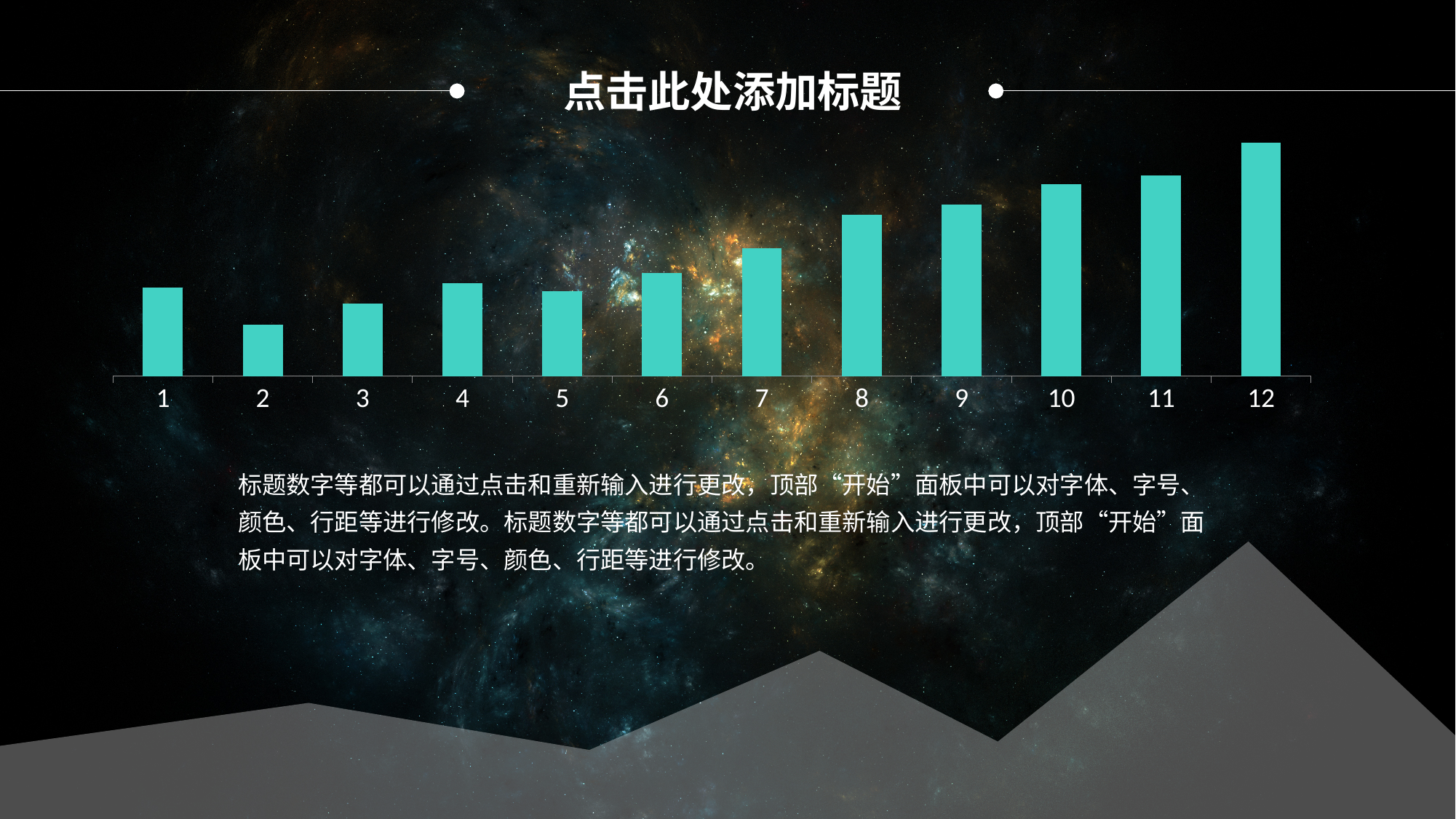

点击此处添加标题

### Chart

| Category | 系列 1 |
|---|---|
| 1 | 4.3 |
| 2 | 2.5 |
| 3 | 3.5 |
| 4 | 4.5 |
| 5 | 4.1 |
| 6 | 5.0 |
| 7 | 6.2 |
| 8 | 7.8 |
| 9 | 8.3 |
| 10 | 9.3 |
| 11 | 9.7 |
| 12 | 11.3 |
标题数字等都可以通过点击和重新输入进行更改，顶部“开始”面板中可以对字体、字号、颜色、行距等进行修改。标题数字等都可以通过点击和重新输入进行更改，顶部“开始”面板中可以对字体、字号、颜色、行距等进行修改。